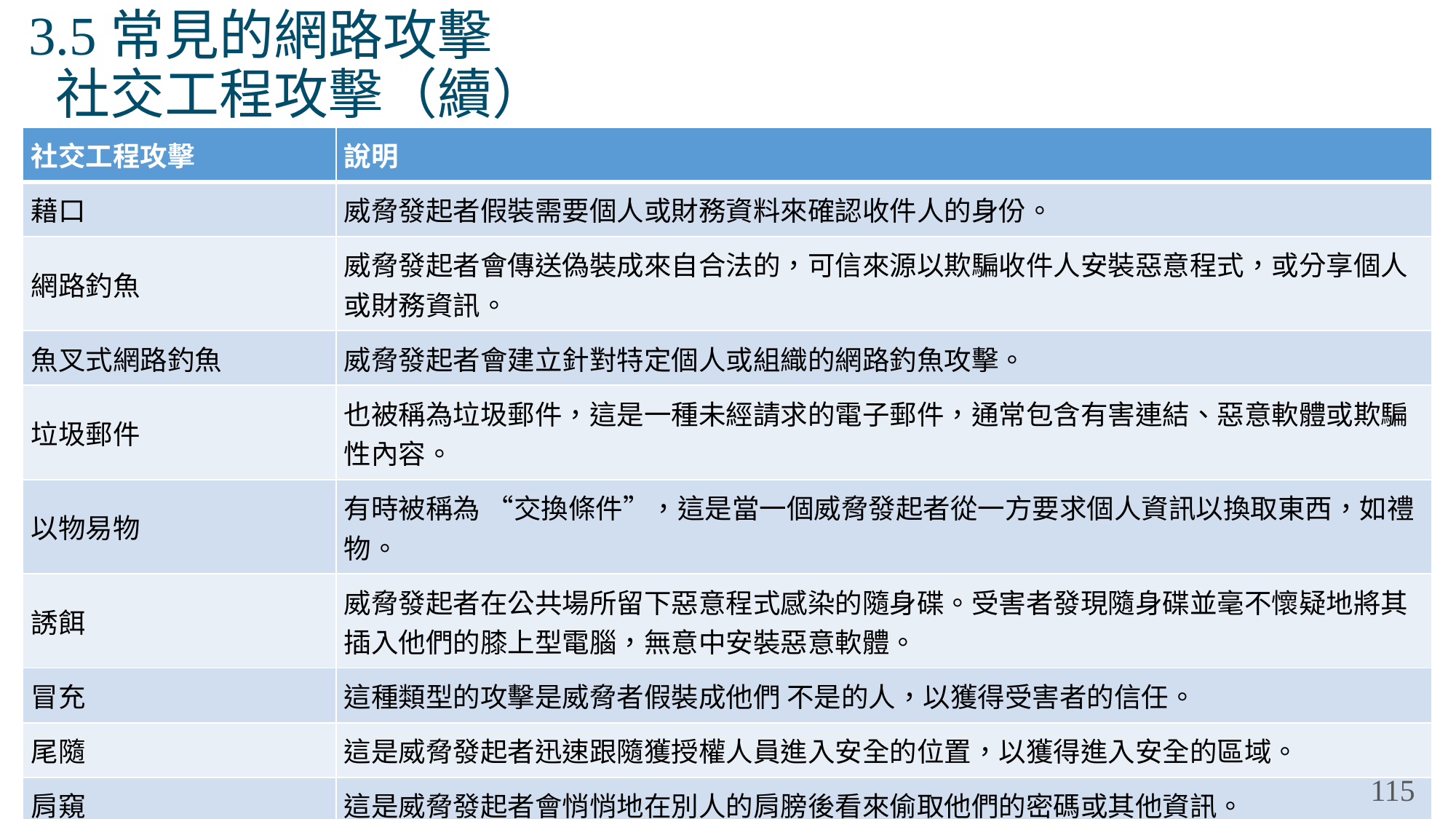

# 3.5常見的網路攻擊 社交工程攻擊（續）
| 社交工程攻擊 | 說明 |
| --- | --- |
| 藉口 | 威脅發起者假裝需要個人或財務資料來確認收件人的身份。 |
| 網路釣魚 | 威脅發起者會傳送偽裝成來自合法的，可信來源以欺騙收件人安裝惡意程式，或分享個人或財務資訊。 |
| 魚叉式網路釣魚 | 威脅發起者會建立針對特定個人或組織的網路釣魚攻擊。 |
| 垃圾郵件 | 也被稱為垃圾郵件，這是一種未經請求的電子郵件，通常包含有害連結、惡意軟體或欺騙性內容。 |
| 以物易物 | 有時被稱為 “交換條件”，這是當一個威脅發起者從一方要求個人資訊以換取東西，如禮物。 |
| 誘餌 | 威脅發起者在公共場所留下惡意程式感染的隨身碟。受害者發現隨身碟並毫不懷疑地將其插入他們的膝上型電腦，無意中安裝惡意軟體。 |
| 冒充 | 這種類型的攻擊是威脅者假裝成他們 不是的人，以獲得受害者的信任。 |
| 尾隨 | 這是威脅發起者迅速跟隨獲授權人員進入安全的位置，以獲得進入安全的區域。 |
| 肩窺 | 這是威脅發起者會悄悄地在別人的肩膀後看來偷取他們的密碼或其他資訊。 |
| 翻垃圾桶 | 這是威脅發起者在垃圾箱中翻找機密文件。 |
115